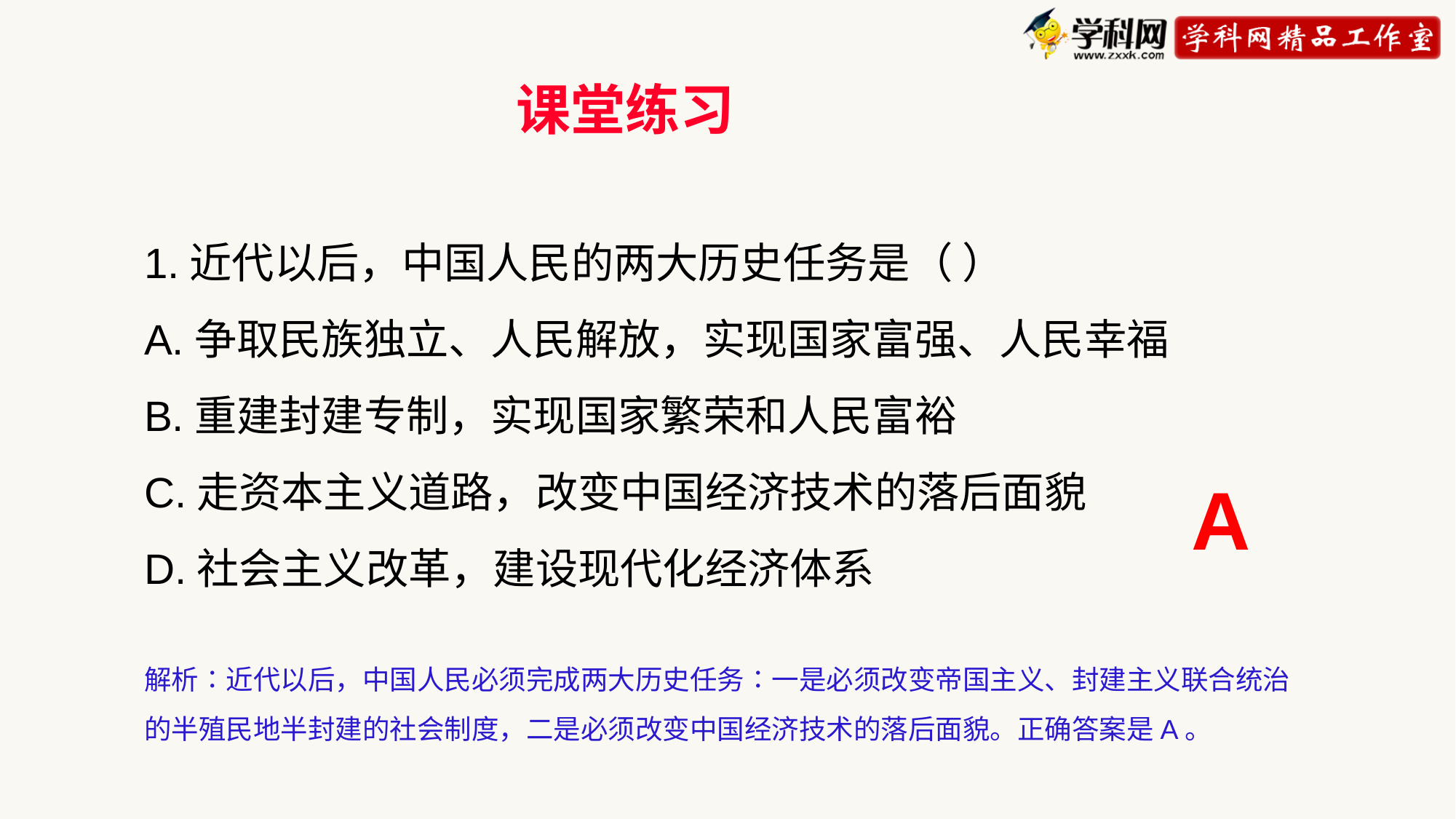

课堂练习
1.近代以后，中国人民的两大历史任务是（ ）
A.争取民族独立、人民解放，实现国家富强、人民幸福
B.重建封建专制，实现国家繁荣和人民富裕
C.走资本主义道路，改变中国经济技术的落后面貌
D.社会主义改革，建设现代化经济体系
A
解析∶近代以后，中国人民必须完成两大历史任务∶一是必须改变帝国主义、封建主义联合统治的半殖民地半封建的社会制度，二是必须改变中国经济技术的落后面貌。正确答案是A。